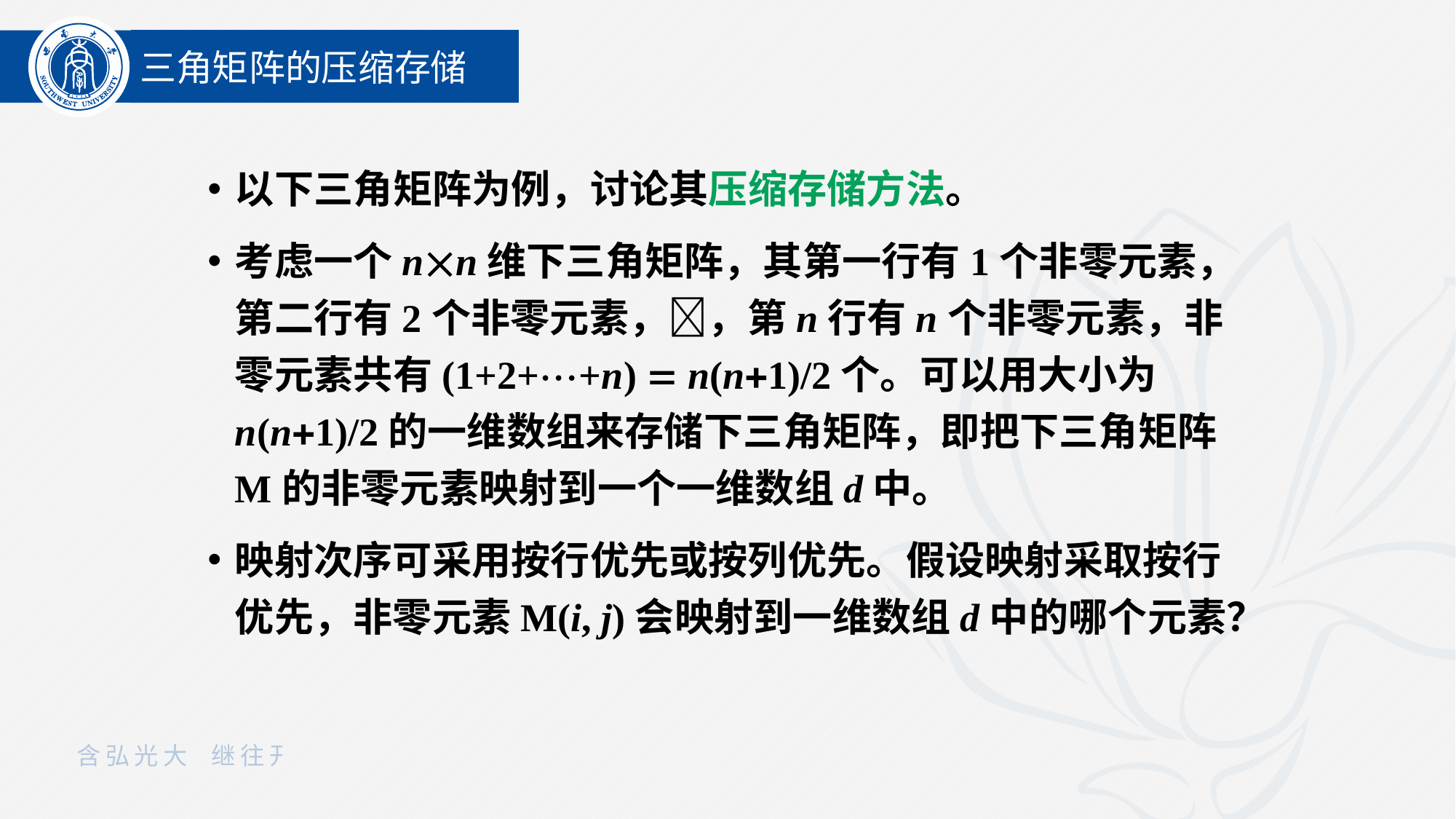

三角矩阵的压缩存储
以下三角矩阵为例，讨论其压缩存储方法。
考虑一个n×n维下三角矩阵，其第一行有1个非零元素，第二行有2个非零元素，…，第n行有n个非零元素，非零元素共有(1+2+…+n) = n(n+1)/2个。可以用大小为n(n+1)/2的一维数组来存储下三角矩阵，即把下三角矩阵M的非零元素映射到一个一维数组d中。
映射次序可采用按行优先或按列优先。假设映射采取按行优先，非零元素M(i, j)会映射到一维数组d中的哪个元素？